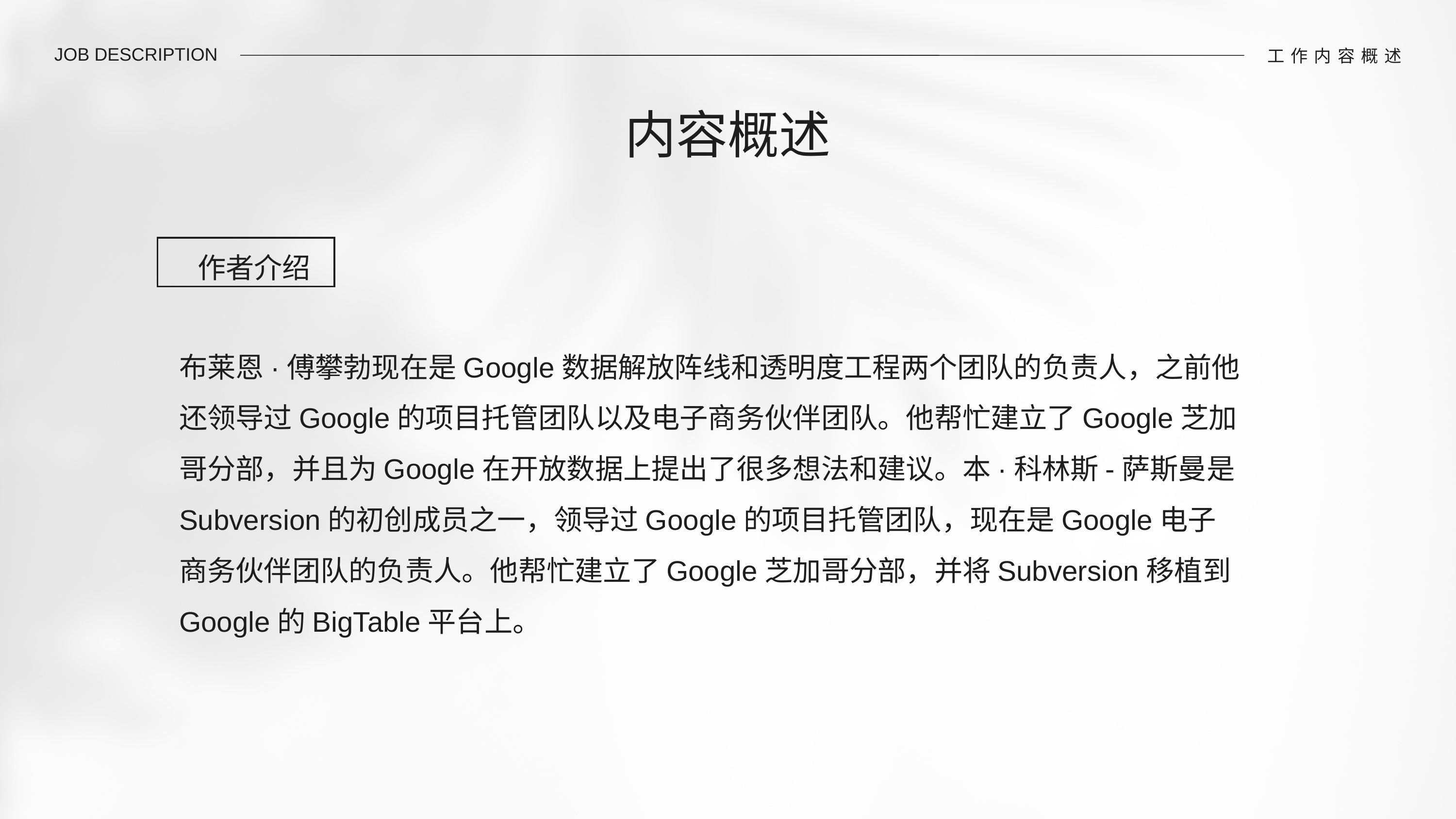

工作内容概述
JOB DESCRIPTION

内容概述

作者介绍
布莱恩·傅攀勃现在是Google数据解放阵线和透明度工程两个团队的负责人，之前他还领导过Google的项目托管团队以及电子商务伙伴团队。他帮忙建立了Google芝加哥分部，并且为Google在开放数据上提出了很多想法和建议。本·科林斯-萨斯曼是Subversion的初创成员之一，领导过Google的项目托管团队，现在是Google电子商务伙伴团队的负责人。他帮忙建立了Google芝加哥分部，并将Subversion移植到Google的BigTable平台上。